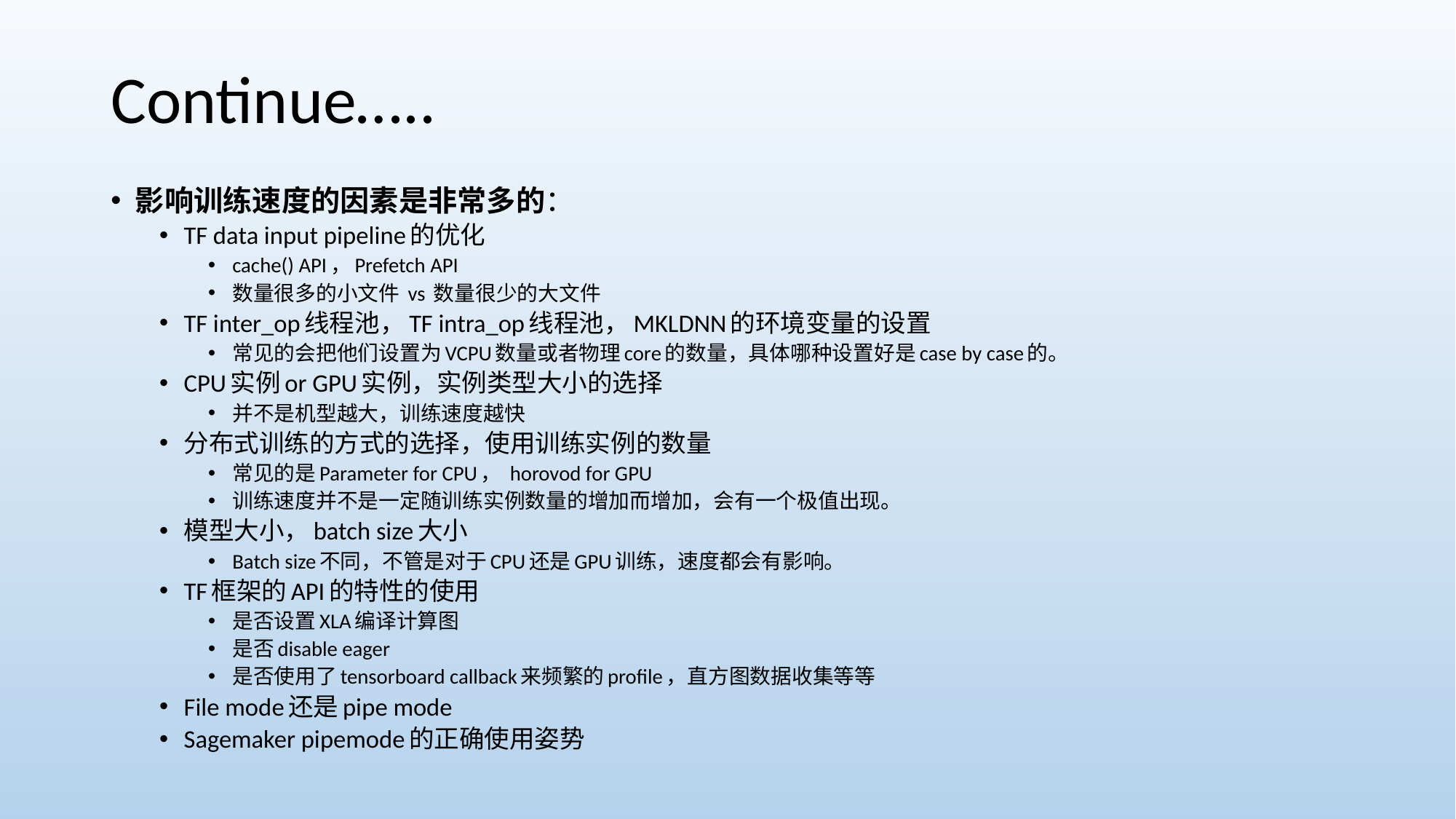

# Continue…..
影响训练速度的因素是非常多的：
TF data input pipeline的优化
cache() API，Prefetch API
数量很多的小文件 vs 数量很少的大文件
TF inter_op线程池，TF intra_op线程池，MKLDNN的环境变量的设置
常见的会把他们设置为VCPU数量或者物理core的数量，具体哪种设置好是case by case的。
CPU实例or GPU实例，实例类型大小的选择
并不是机型越大，训练速度越快
分布式训练的方式的选择，使用训练实例的数量
常见的是Parameter for CPU， horovod for GPU
训练速度并不是一定随训练实例数量的增加而增加，会有一个极值出现。
模型大小，batch size大小
Batch size不同，不管是对于CPU还是GPU训练，速度都会有影响。
TF框架的API的特性的使用
是否设置XLA编译计算图
是否disable eager
是否使用了tensorboard callback来频繁的profile，直方图数据收集等等
File mode还是pipe mode
Sagemaker pipemode的正确使用姿势